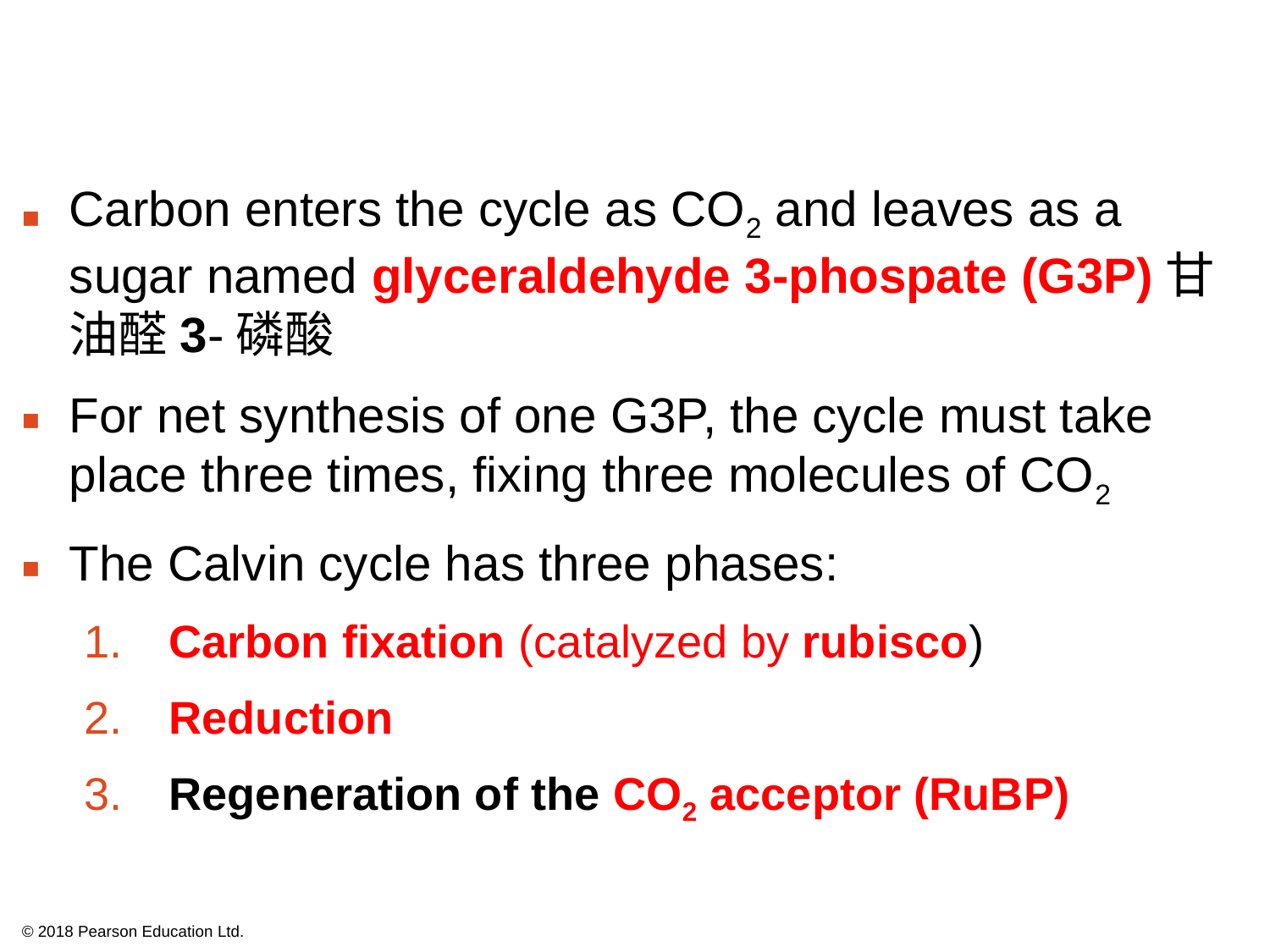

Carbon enters the cycle as CO2 and leaves as a sugar named glyceraldehyde 3-phospate (G3P)甘油醛3-磷酸
For net synthesis of one G3P, the cycle must take place three times, fixing three molecules of CO2
The Calvin cycle has three phases:
 Carbon fixation (catalyzed by rubisco)
 Reduction
 Regeneration of the CO2 acceptor (RuBP)
© 2018 Pearson Education Ltd.